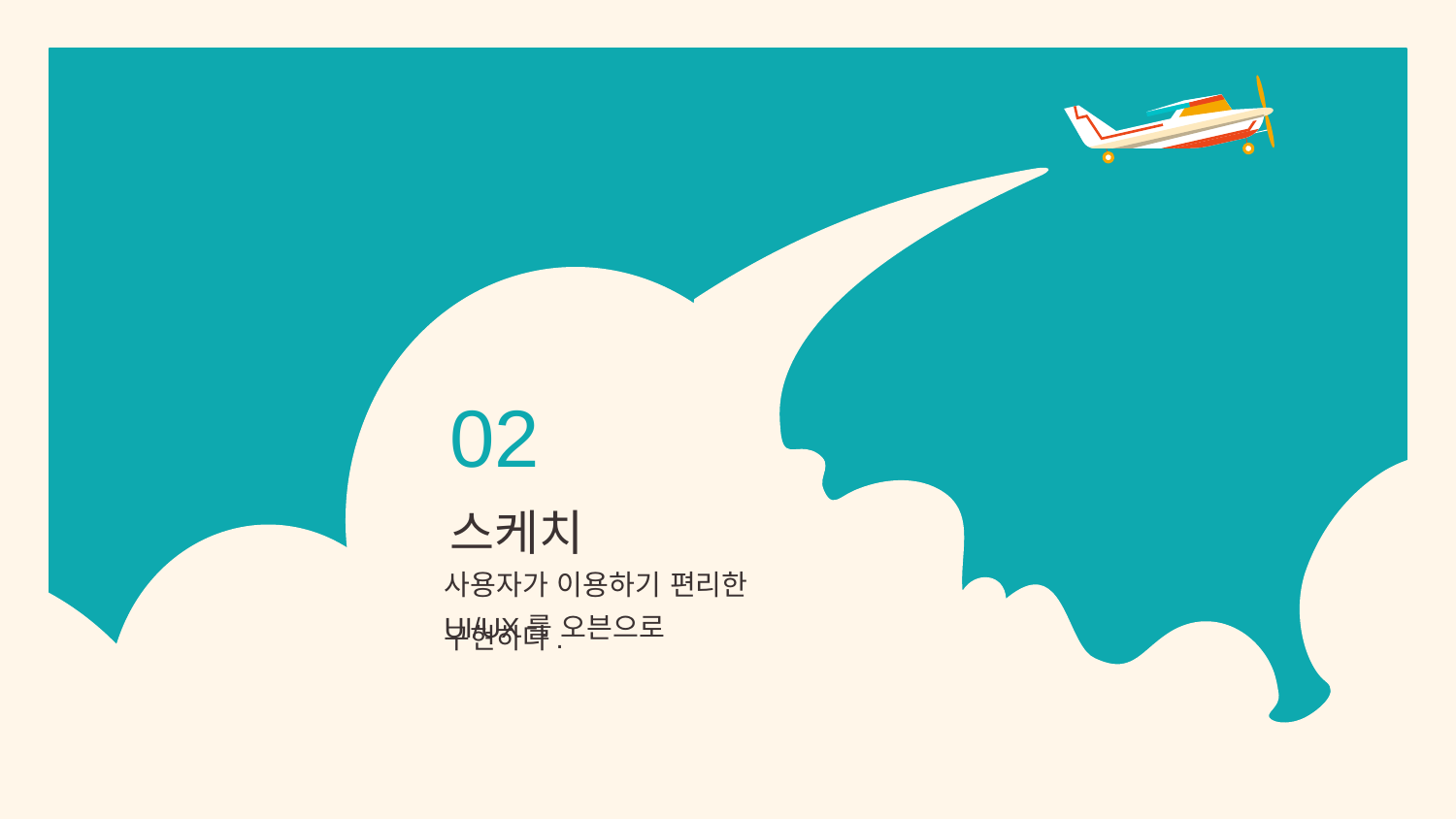

02
# 스케치
사용자가 이용하기 편리한
UI/UX를 오븐으로 구현하다.